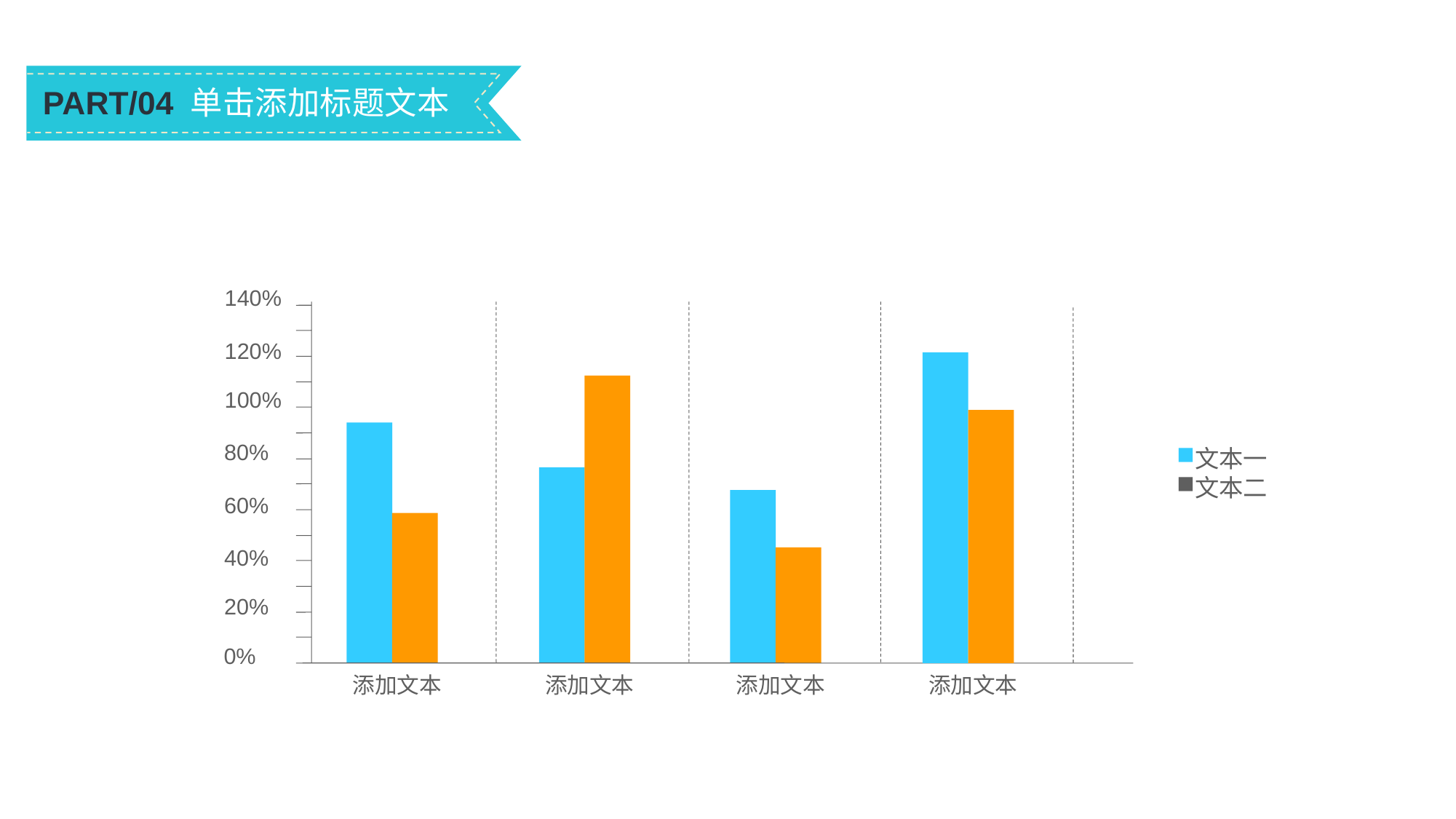

PART/04 单击添加标题文本
140%

120%
100%
80%
60%
40%
20%
0%

文本一
文本二

添加文本
添加文本
添加文本
添加文本